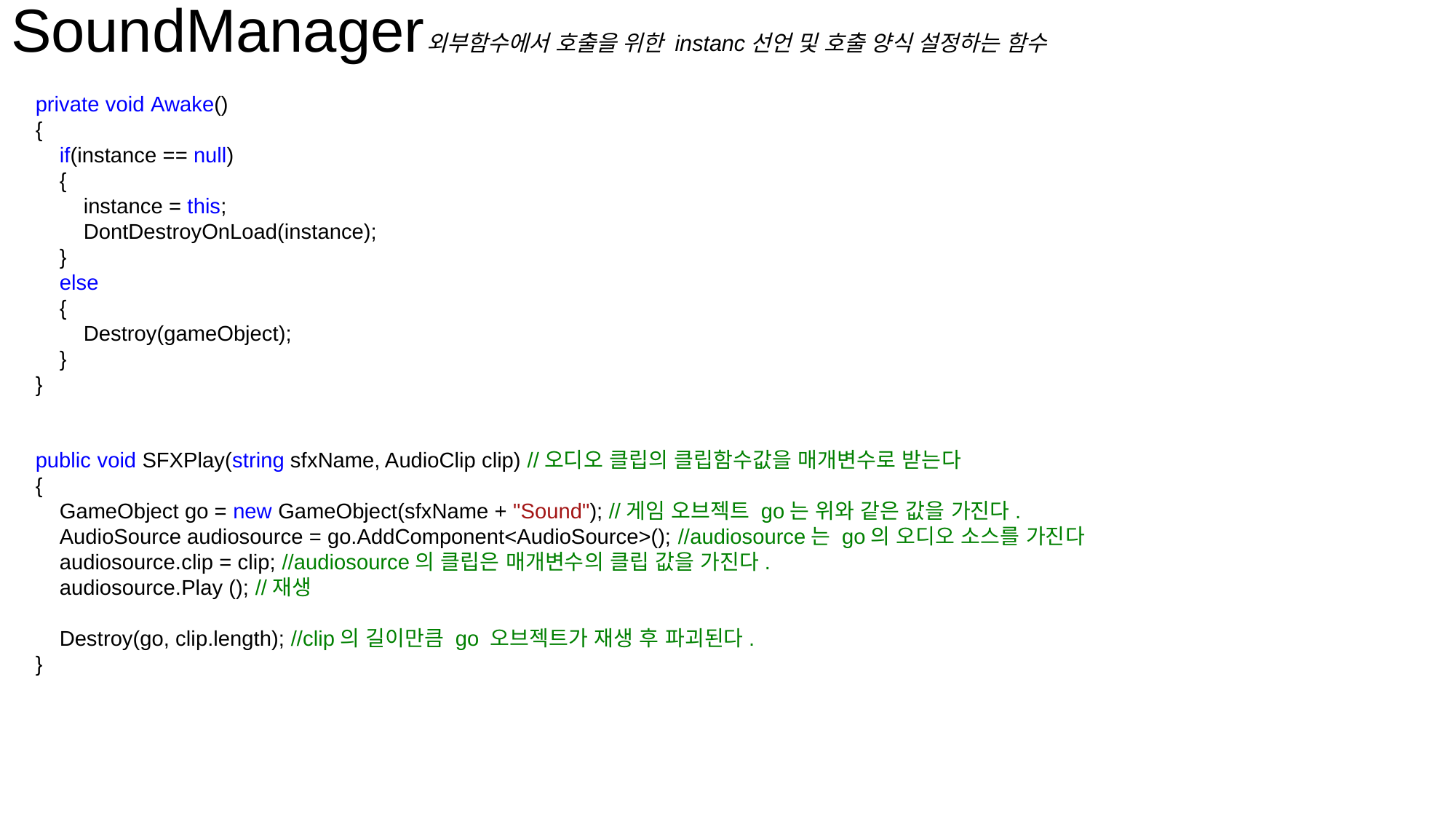

SoundManager
외부함수에서 호출을 위한 instanc선언 및 호출 양식 설정하는 함수
    private void Awake()
    {
        if(instance == null)
        {
            instance = this;
            DontDestroyOnLoad(instance);
        }
        else
        {
            Destroy(gameObject);
        }
    }

    public void SFXPlay(string sfxName, AudioClip clip) //오디오 클립의 클립함수값을 매개변수로 받는다
    {
        GameObject go = new GameObject(sfxName + "Sound"); //게임 오브젝트 go는 위와 같은 값을 가진다.
        AudioSource audiosource = go.AddComponent<AudioSource>(); //audiosource는 go의 오디오 소스를 가진다
        audiosource.clip = clip; //audiosource의 클립은 매개변수의 클립 값을 가진다.
        audiosource.Play (); //재생

        Destroy(go, clip.length); //clip의 길이만큼 go 오브젝트가 재생 후 파괴된다.
    }